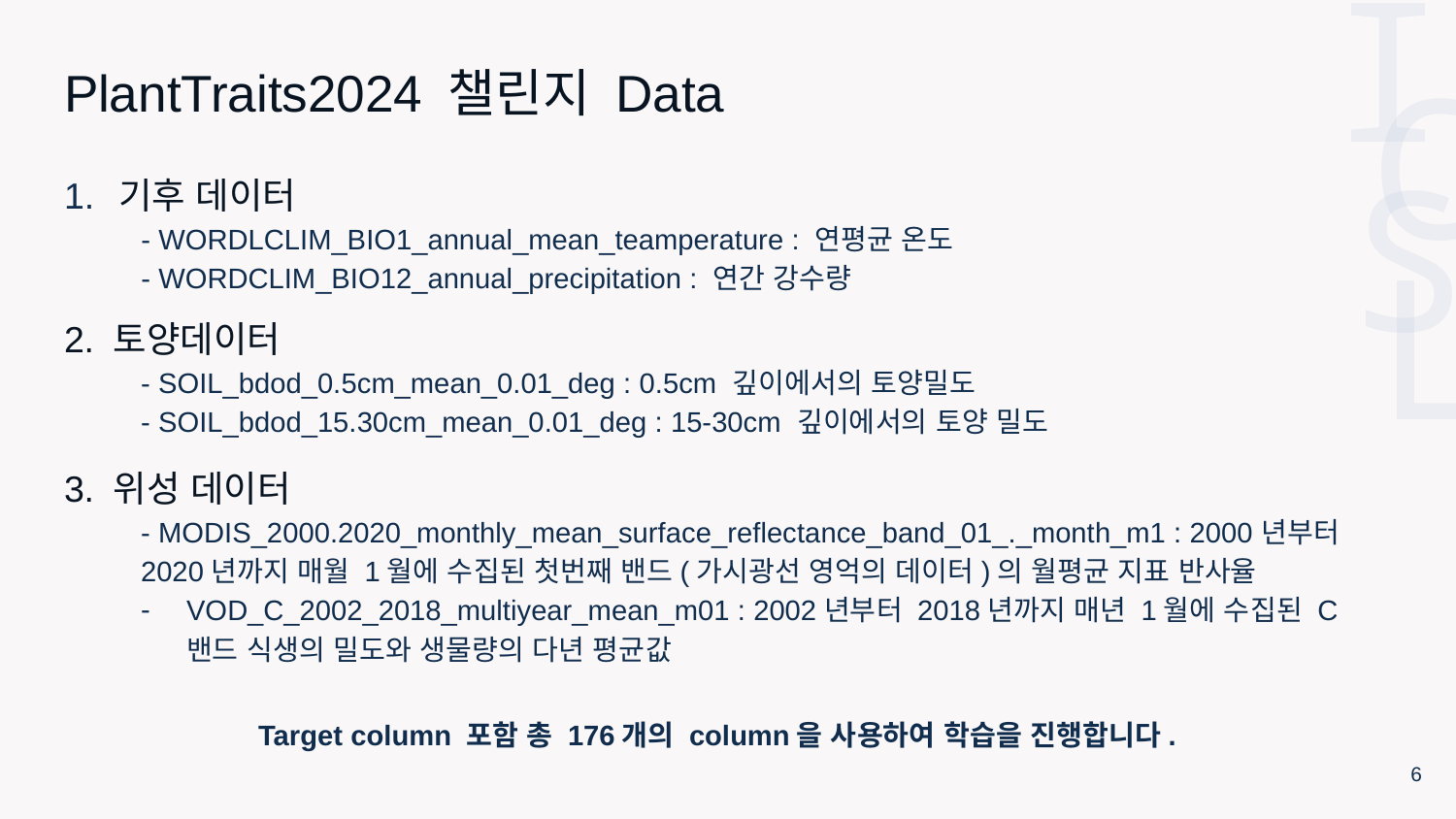

# PlantTraits2024 챌린지 Data
기후 데이터
- WORDLCLIM_BIO1_annual_mean_teamperature : 연평균 온도
- WORDCLIM_BIO12_annual_precipitation : 연간 강수량

2. 토양데이터
- SOIL_bdod_0.5cm_mean_0.01_deg : 0.5cm 깊이에서의 토양밀도
- SOIL_bdod_15.30cm_mean_0.01_deg : 15-30cm 깊이에서의 토양 밀도

3. 위성 데이터
- MODIS_2000.2020_monthly_mean_surface_reflectance_band_01_._month_m1 : 2000년부터 2020년까지 매월 1월에 수집된 첫번째 밴드(가시광선 영억의 데이터)의 월평균 지표 반사율
VOD_C_2002_2018_multiyear_mean_m01 : 2002년부터 2018년까지 매년 1월에 수집된 C 밴드 식생의 밀도와 생물량의 다년 평균값

Target column 포함 총 176개의 column을 사용하여 학습을 진행합니다.
6